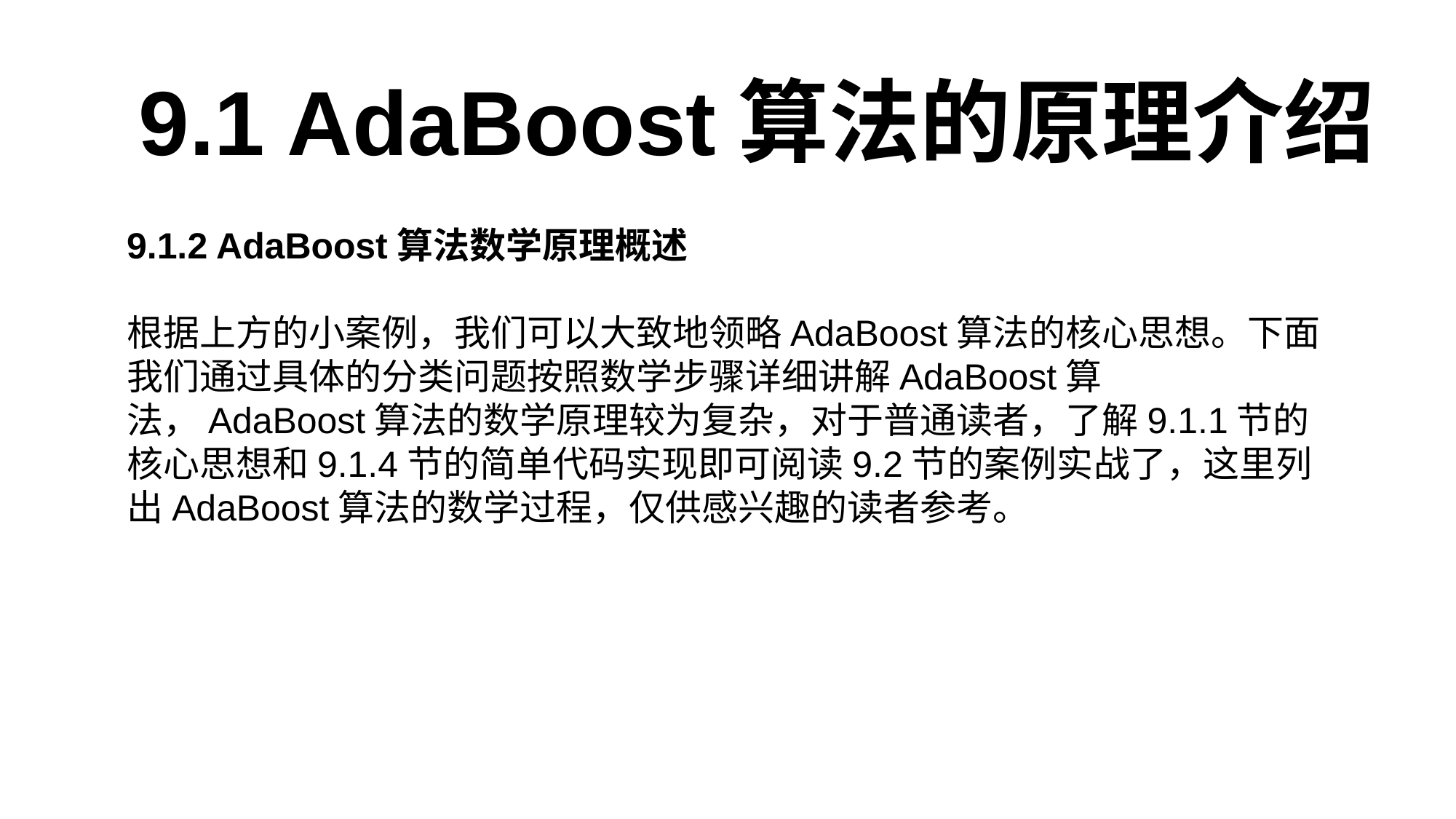

9.1 AdaBoost算法的原理介绍
9.1.2 AdaBoost算法数学原理概述

根据上方的小案例，我们可以大致地领略AdaBoost算法的核心思想。下面我们通过具体的分类问题按照数学步骤详细讲解AdaBoost算法，AdaBoost算法的数学原理较为复杂，对于普通读者，了解9.1.1节的核心思想和9.1.4节的简单代码实现即可阅读9.2节的案例实战了，这里列出AdaBoost算法的数学过程，仅供感兴趣的读者参考。